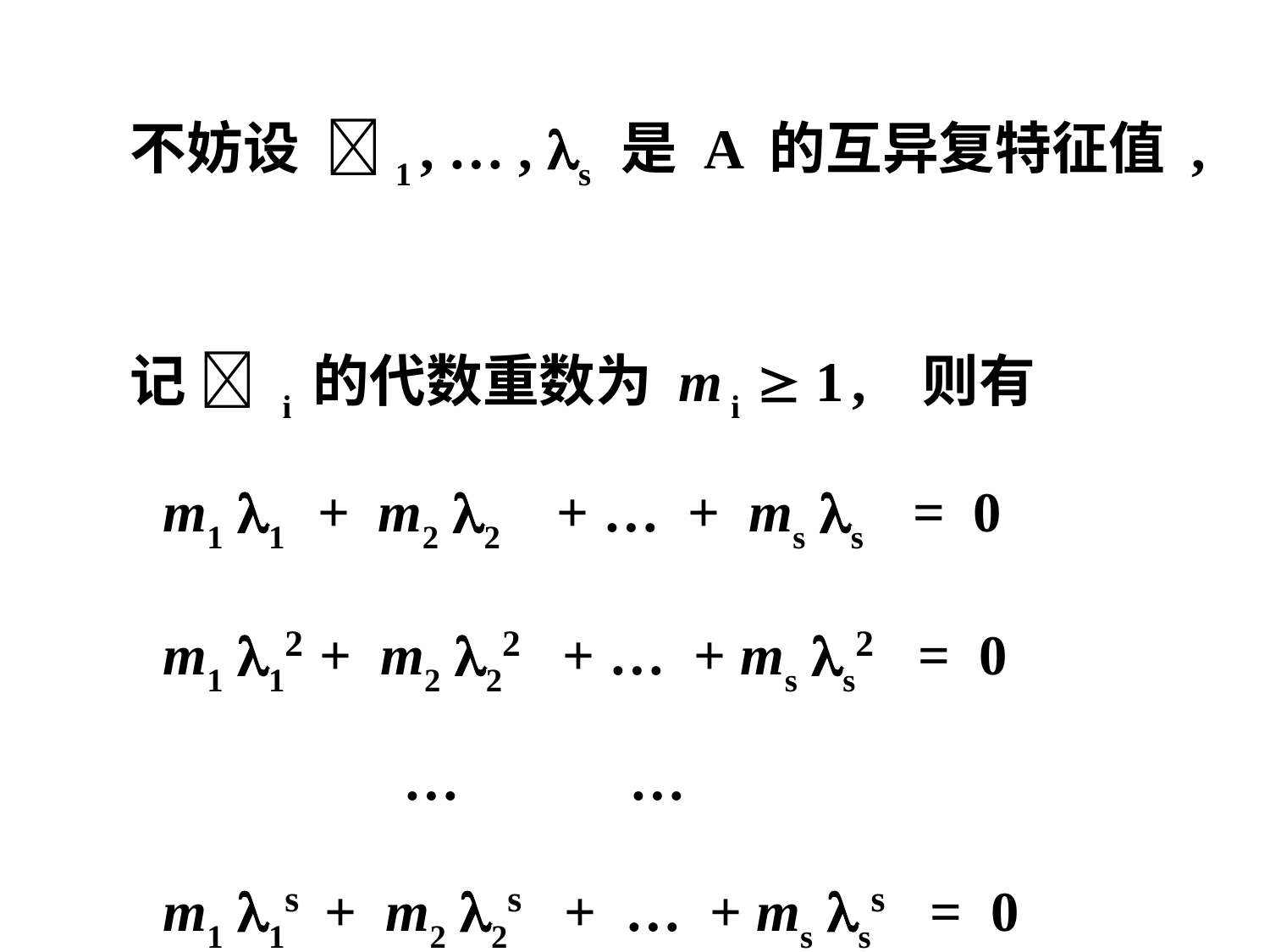

不妨设  λ1 , … , λs  是 A 的互异复特征值 ,
   记 λ i 的代数重数为 m i  ≥ 1 ,   则有
      m1 λ1    +  m2 λ2    + …  +  ms λs      =  0
      m1 λ12  +  m2 λ22   + …  + ms λs2    =  0
                       …            …
      m1 λ1s   +  m2 λ2s   +  …  + ms λss    =  0